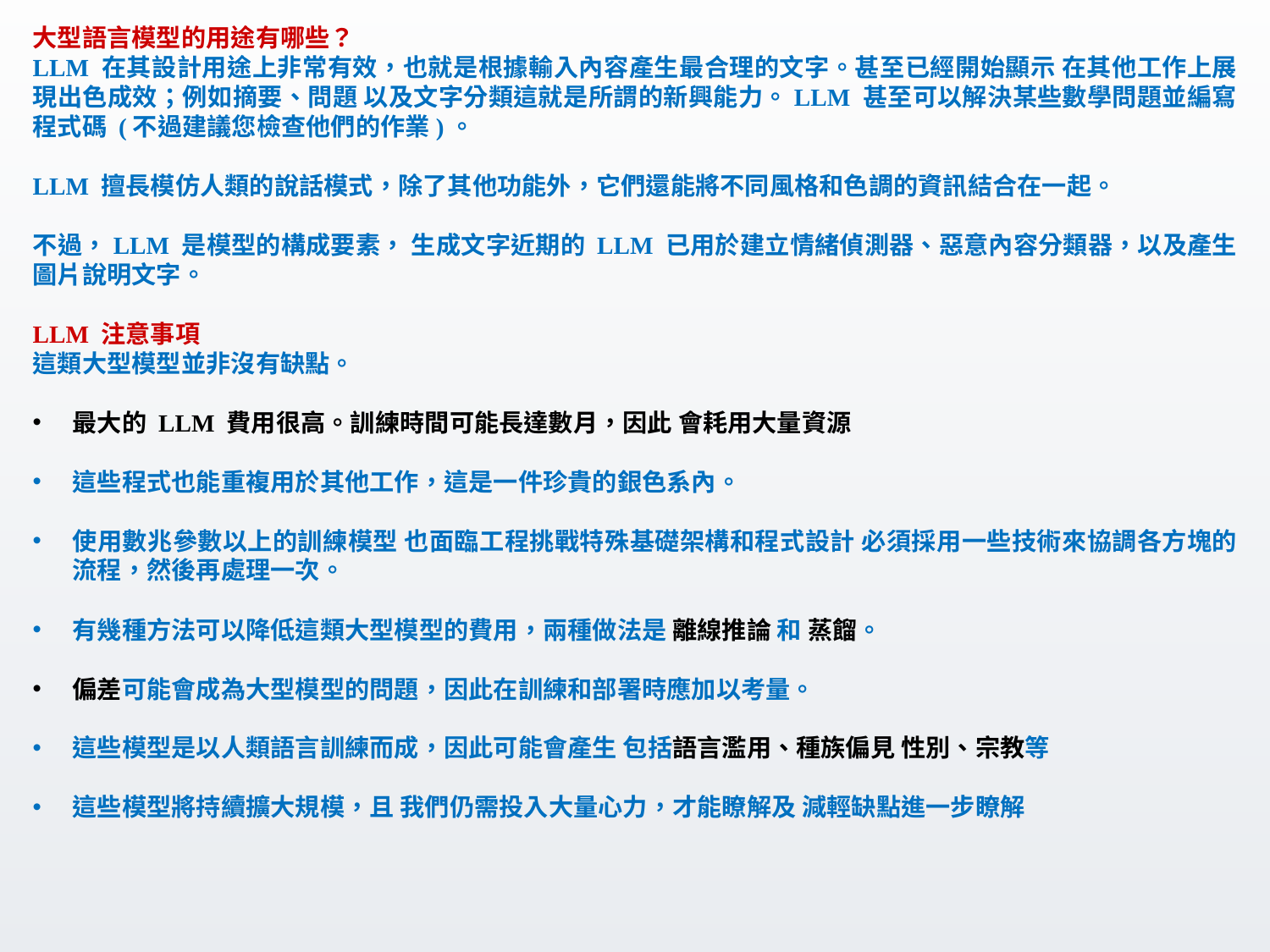

大型語言模型的用途有哪些？
LLM 在其設計用途上非常有效，也就是根據輸入內容產生最合理的文字。甚至已經開始顯示 在其他工作上展現出色成效；例如摘要、問題 以及文字分類這就是所謂的新興能力。LLM 甚至可以解決某些數學問題並編寫程式碼 (不過建議您檢查他們的作業)。

LLM 擅長模仿人類的說話模式，除了其他功能外，它們還能將不同風格和色調的資訊結合在一起。

不過，LLM 是模型的構成要素， 生成文字近期的 LLM 已用於建立情緒偵測器、惡意內容分類器，以及產生圖片說明文字。

LLM 注意事項
這類大型模型並非沒有缺點。

最大的 LLM 費用很高。訓練時間可能長達數月，因此 會耗用大量資源

這些程式也能重複用於其他工作，這是一件珍貴的銀色系內。

使用數兆參數以上的訓練模型 也面臨工程挑戰特殊基礎架構和程式設計 必須採用一些技術來協調各方塊的流程，然後再處理一次。

有幾種方法可以降低這類大型模型的費用，兩種做法是 離線推論 和 蒸餾。

偏差可能會成為大型模型的問題，因此在訓練和部署時應加以考量。

這些模型是以人類語言訓練而成，因此可能會產生 包括語言濫用、種族偏見 性別、宗教等

這些模型將持續擴大規模，且 我們仍需投入大量心力，才能瞭解及 減輕缺點進一步瞭解